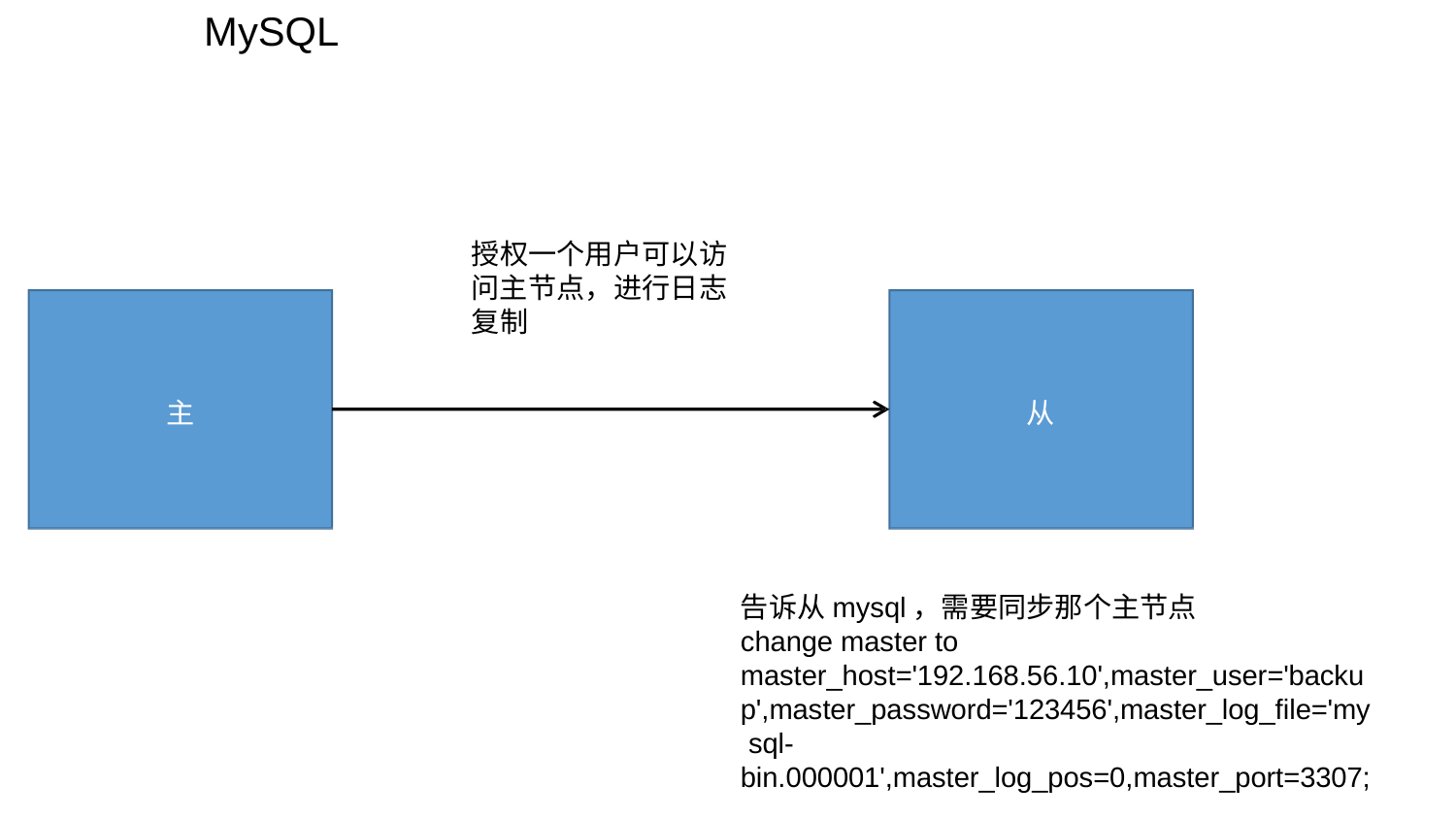

# MySQL
授权一个用户可以访 问主节点，进行日志 复制

主

从

告诉从mysql，需要同步那个主节点
change master to  master_host='192.168.56.10',master_user='backu  p',master_password='123456',master_log_file='my  sql-  bin.000001',master_log_pos=0,master_port=3307;